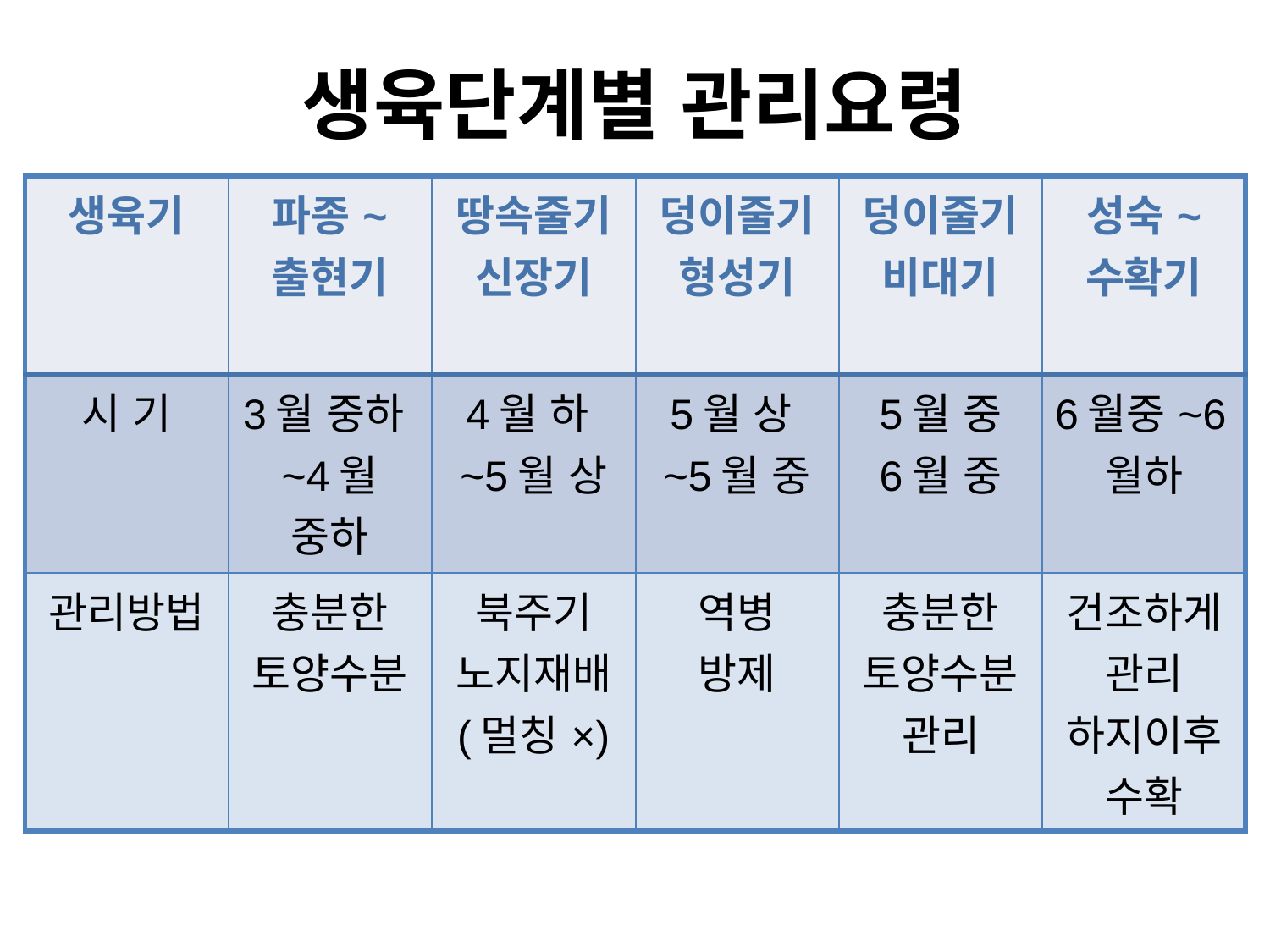

# 생육단계별 관리요령
| 생육기 | 파종~ 출현기 | 땅속줄기 신장기 | 덩이줄기 형성기 | 덩이줄기 비대기 | 성숙~ 수확기 |
| --- | --- | --- | --- | --- | --- |
| 시 기 | 3월 중하~4월 중하 | 4월 하~5월 상 | 5월 상~5월 중 | 5월 중 6월 중 | 6월중~6월하 |
| 관리방법 | 충분한 토양수분 | 북주기 노지재배 (멀칭×) | 역병 방제 | 충분한 토양수분 관리 | 건조하게 관리 하지이후 수확 |